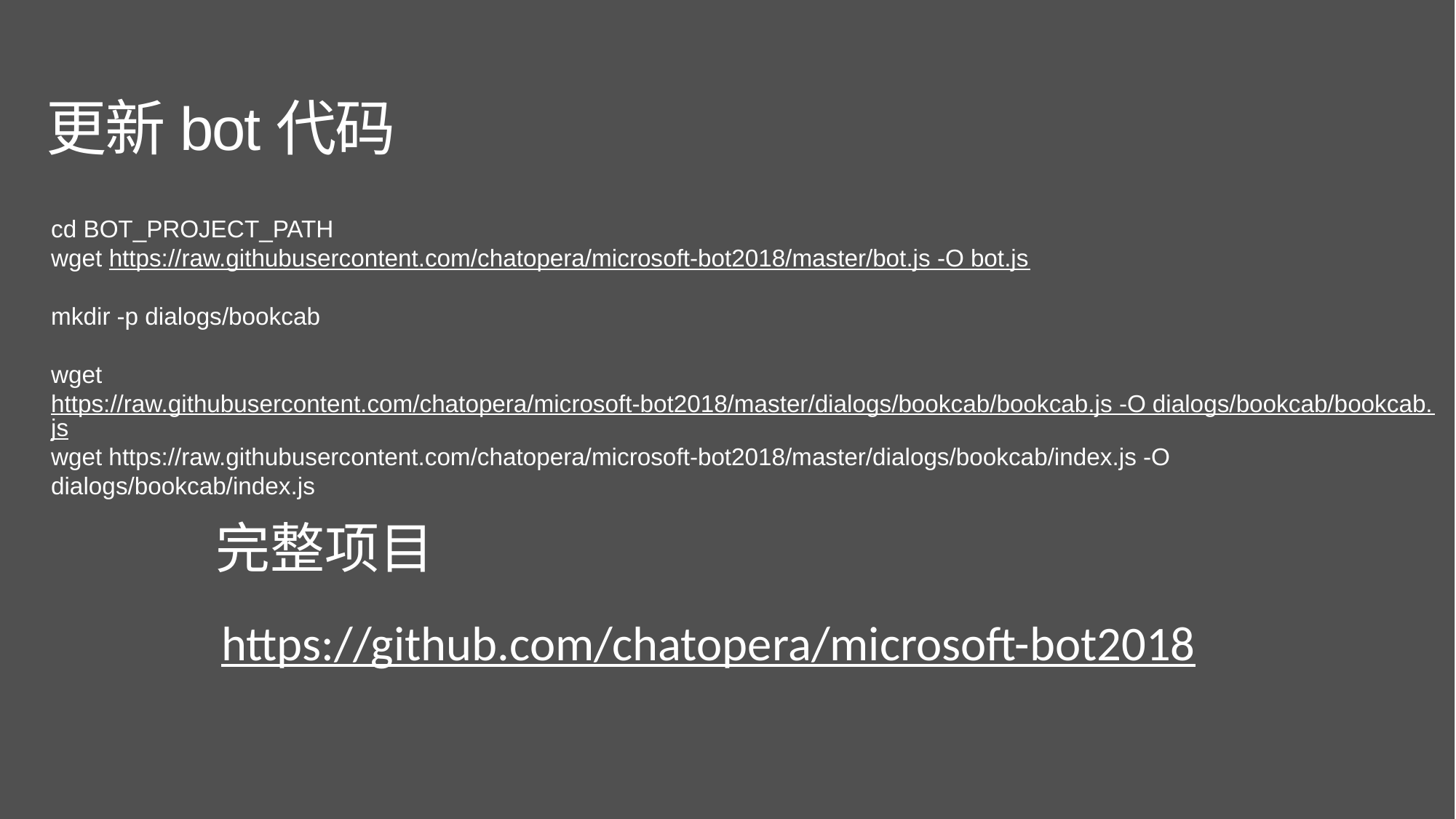

更新bot代码
cd BOT_PROJECT_PATH
wget https://raw.githubusercontent.com/chatopera/microsoft-bot2018/master/bot.js -O bot.js

mkdir -p dialogs/bookcab

wget https://raw.githubusercontent.com/chatopera/microsoft-bot2018/master/dialogs/bookcab/bookcab.js -O dialogs/bookcab/bookcab.js
wget https://raw.githubusercontent.com/chatopera/microsoft-bot2018/master/dialogs/bookcab/index.js -O dialogs/bookcab/index.js
完整项目
https://github.com/chatopera/microsoft-bot2018